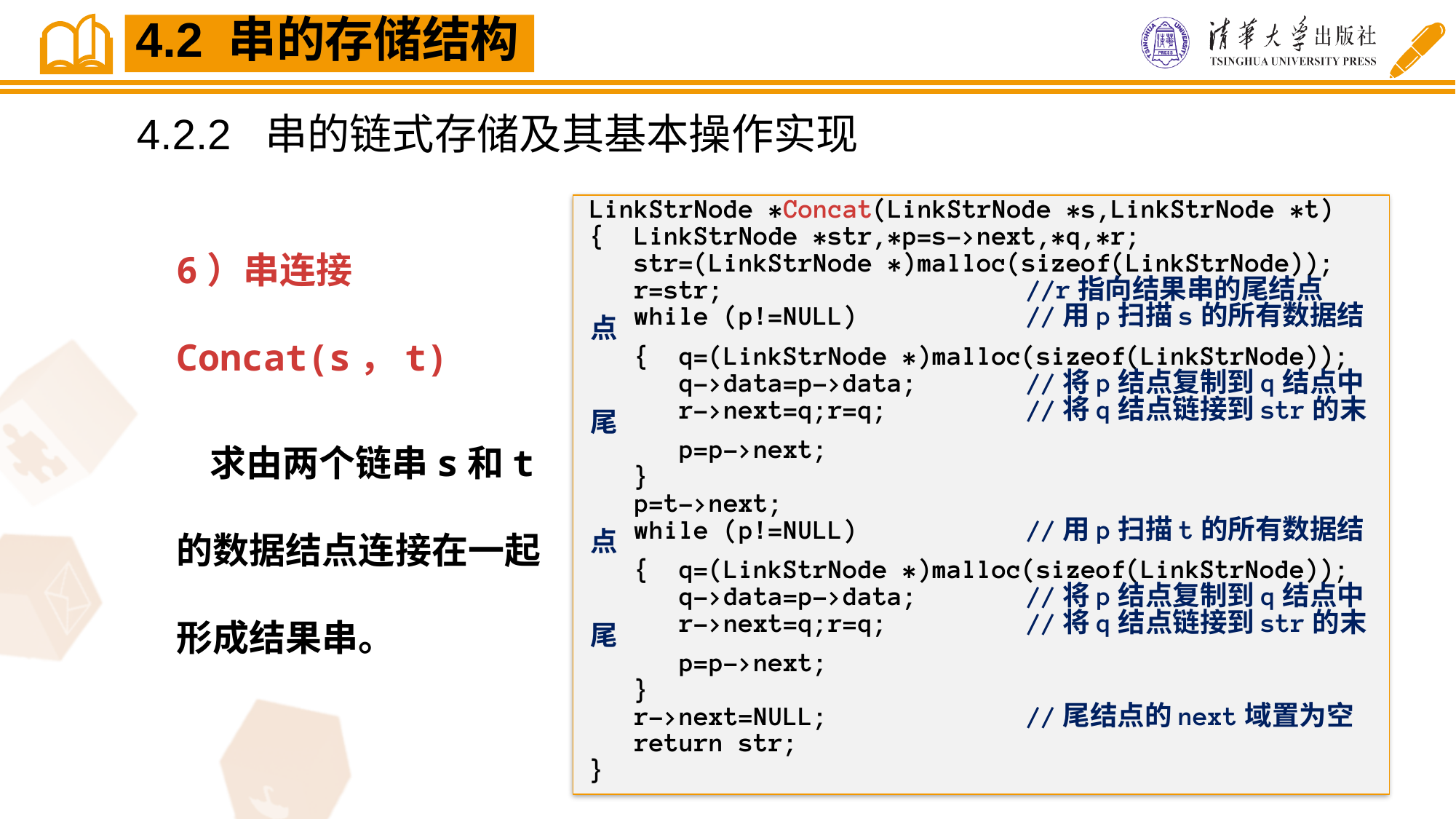

4.2 串的存储结构
4.2.2  串的链式存储及其基本操作实现
LinkStrNode *Concat(LinkStrNode *s,LinkStrNode *t)
{  LinkStrNode *str,*p=s->next,*q,*r;
   str=(LinkStrNode *)malloc(sizeof(LinkStrNode));
   r=str;			//r指向结果串的尾结点
   while (p!=NULL)		//用p扫描s的所有数据结点
   {  q=(LinkStrNode *)malloc(sizeof(LinkStrNode));
      q->data=p->data;	//将p结点复制到q结点中
      r->next=q;r=q;		//将q结点链接到str的末尾
      p=p->next;
   }
   p=t->next;
   while (p!=NULL)		//用p扫描t的所有数据结点
   {  q=(LinkStrNode *)malloc(sizeof(LinkStrNode));
      q->data=p->data;	//将p结点复制到q结点中
      r->next=q;r=q;		//将q结点链接到str的末尾
      p=p->next;
   }
   r->next=NULL;		//尾结点的next域置为空
   return str;
}
6）串连接Concat(s，t)
   求由两个链串s和t的数据结点连接在一起形成结果串。